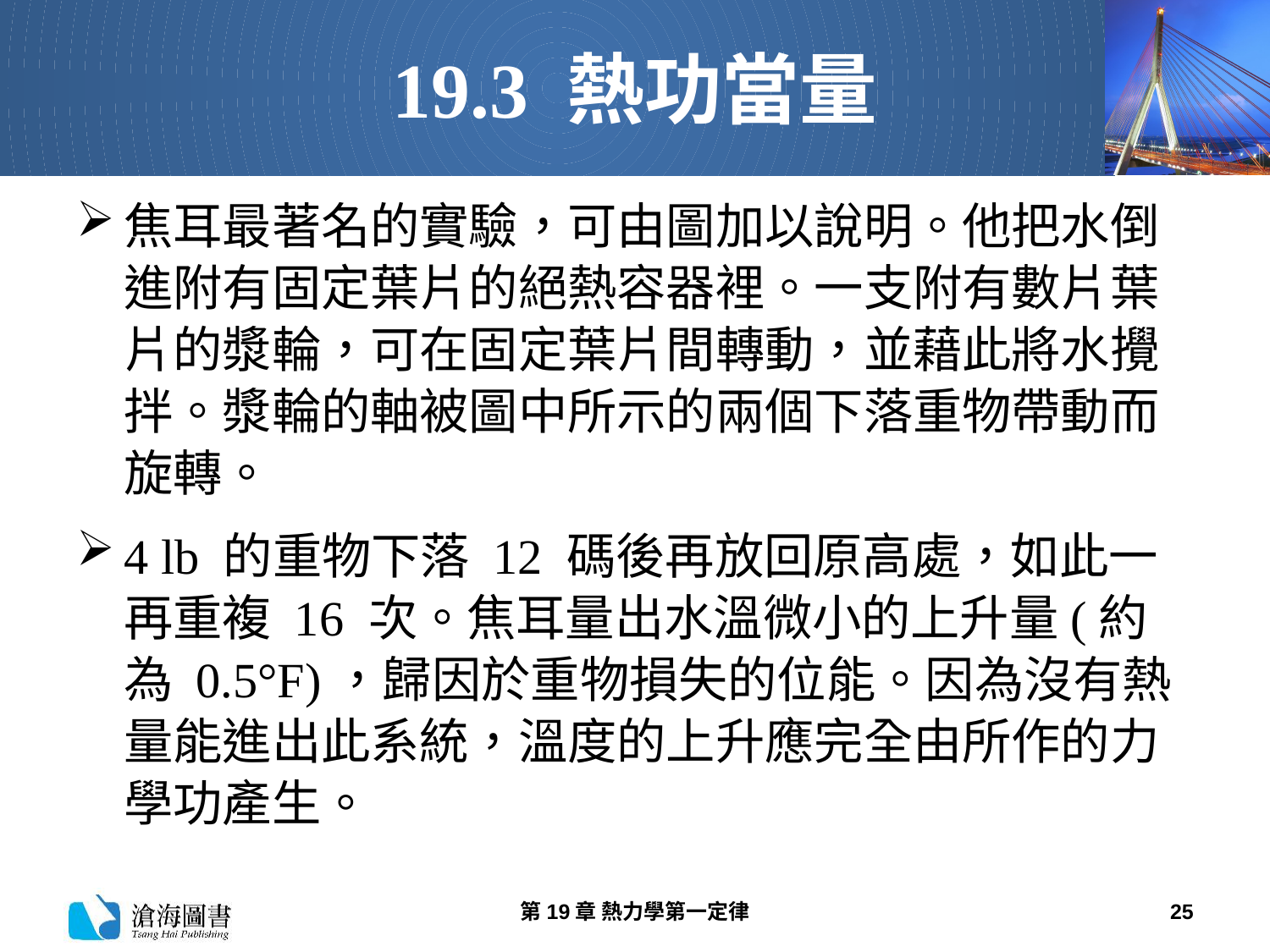

# 19.3 熱功當量
焦耳最著名的實驗，可由圖加以說明。他把水倒進附有固定葉片的絕熱容器裡。一支附有數片葉片的漿輪，可在固定葉片間轉動，並藉此將水攪拌。漿輪的軸被圖中所示的兩個下落重物帶動而旋轉。
4 lb 的重物下落 12 碼後再放回原高處，如此一再重複 16 次。焦耳量出水溫微小的上升量(約為 0.5°F)，歸因於重物損失的位能。因為沒有熱量能進出此系統，溫度的上升應完全由所作的力學功產生。
第19章 熱力學第一定律
25